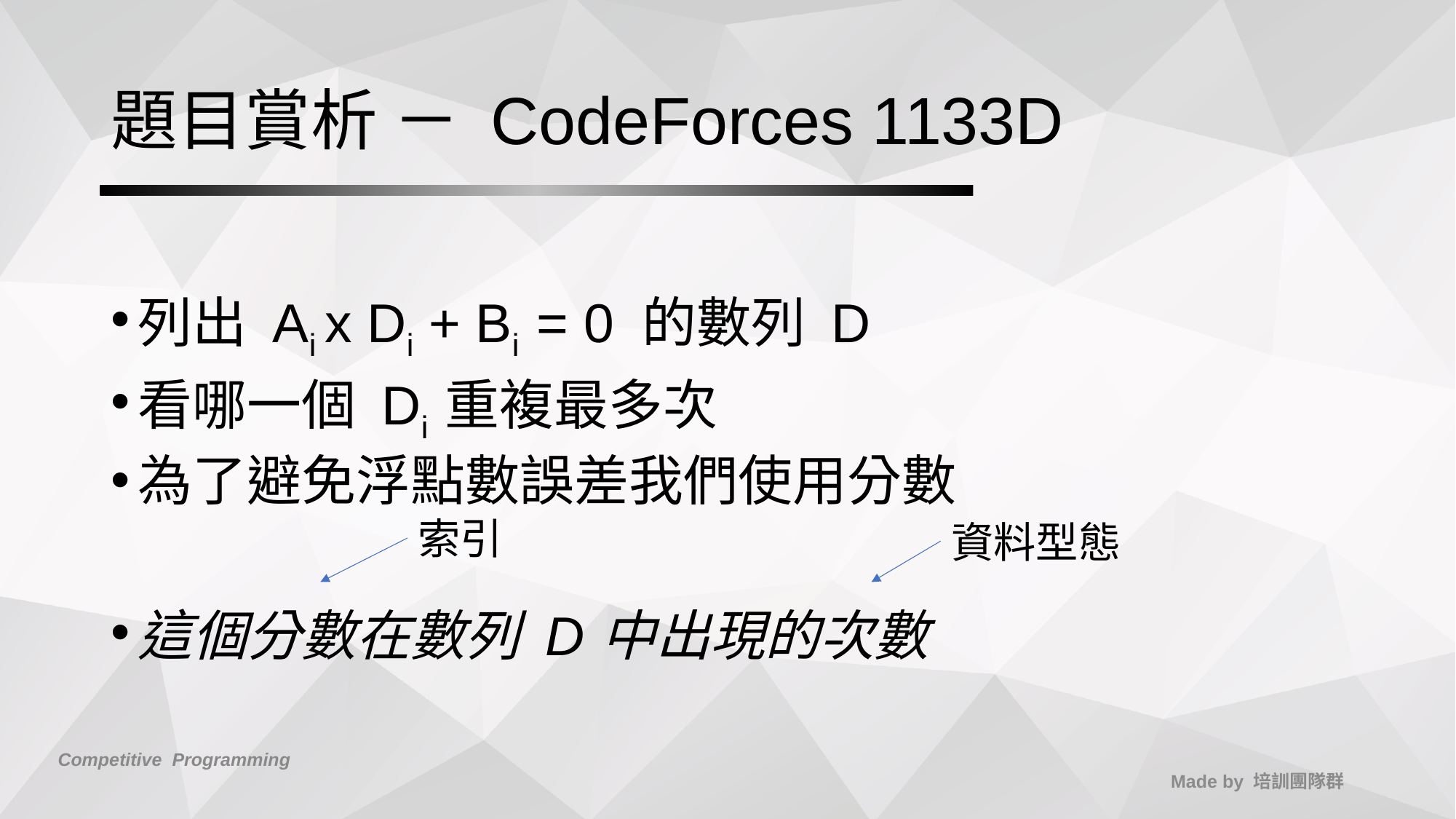

# 題目賞析 － CodeForces 1133D
列出 Ai x Di + Bi  = 0 的數列 D
看哪一個 Di 重複最多次
為了避免浮點數誤差我們使用分數

這個分數在數列 D 中出現的次數

索引
資料型態